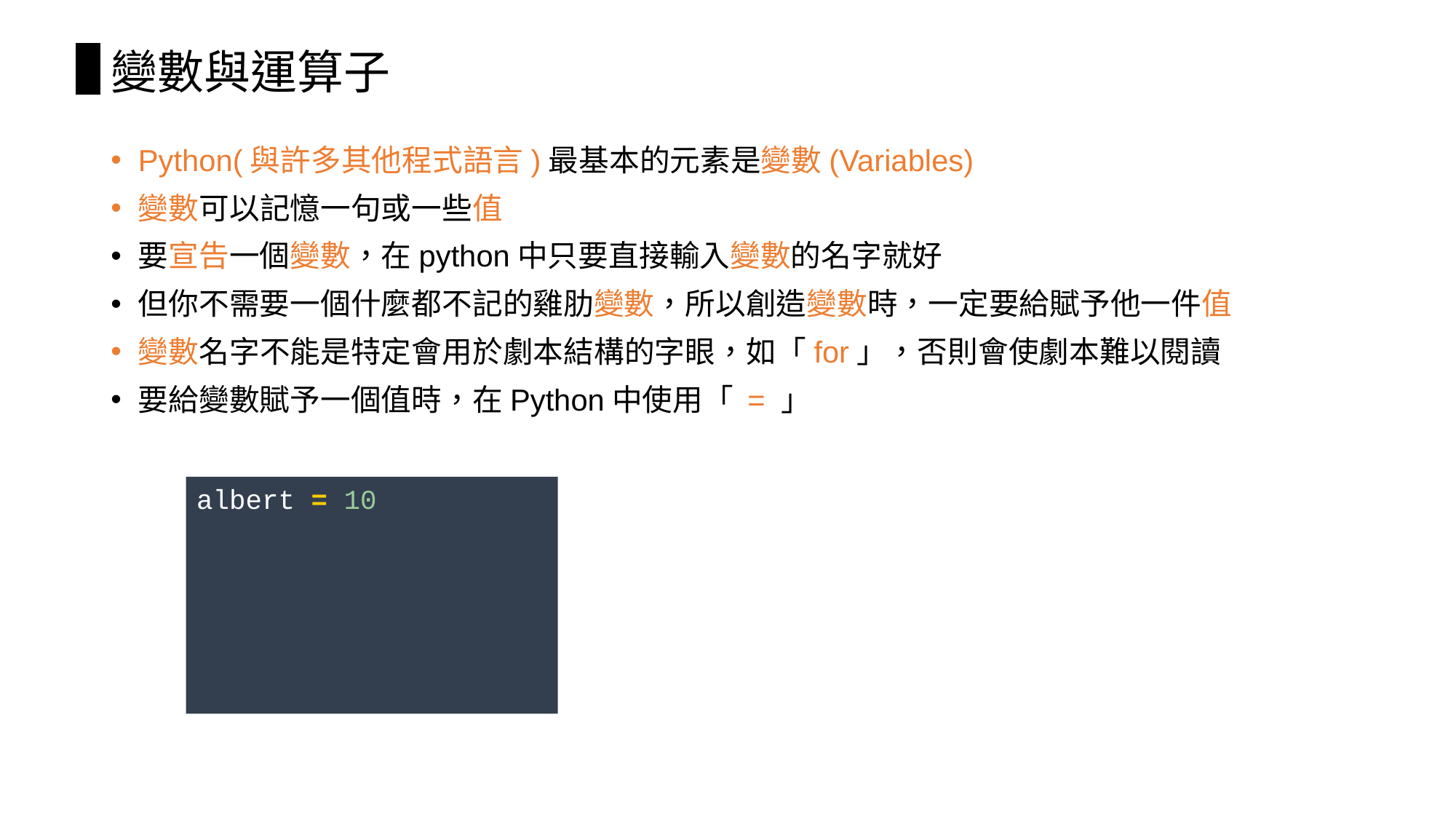

# 變數與運算子
Python(與許多其他程式語言)最基本的元素是變數(Variables)
變數可以記憶一句或一些值
要宣告一個變數，在python中只要直接輸入變數的名字就好
但你不需要一個什麼都不記的雞肋變數，所以創造變數時，一定要給賦予他一件值
變數名字不能是特定會用於劇本結構的字眼，如「for」，否則會使劇本難以閱讀
要給變數賦予一個值時，在Python中使用「 = 」
albert = 10